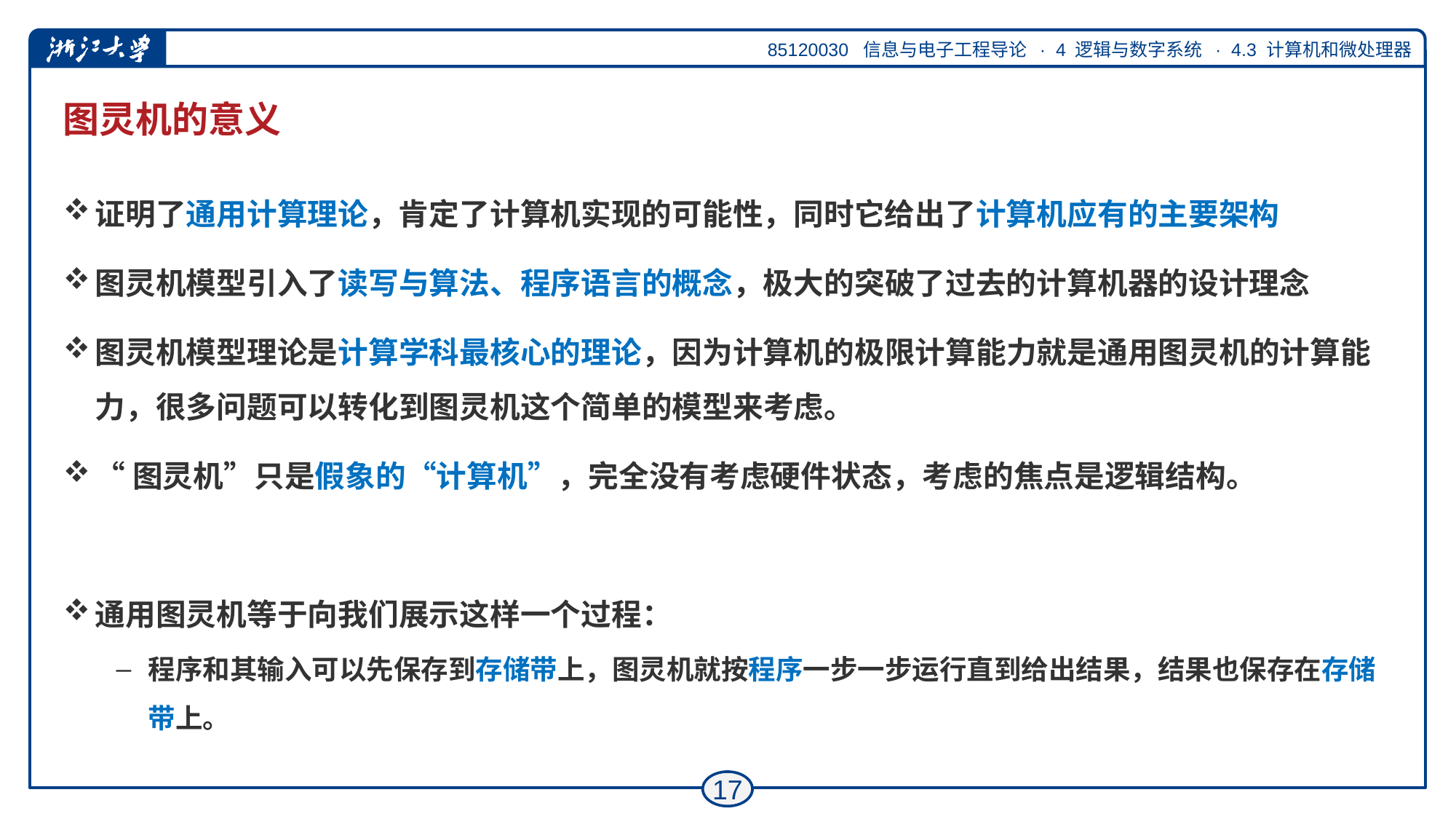

# 图灵机的意义
证明了通用计算理论，肯定了计算机实现的可能性，同时它给出了计算机应有的主要架构
图灵机模型引入了读写与算法、程序语言的概念，极大的突破了过去的计算机器的设计理念
图灵机模型理论是计算学科最核心的理论，因为计算机的极限计算能力就是通用图灵机的计算能力，很多问题可以转化到图灵机这个简单的模型来考虑。
“图灵机”只是假象的“计算机”，完全没有考虑硬件状态，考虑的焦点是逻辑结构。

通用图灵机等于向我们展示这样一个过程：
程序和其输入可以先保存到存储带上，图灵机就按程序一步一步运行直到给出结果，结果也保存在存储带上。